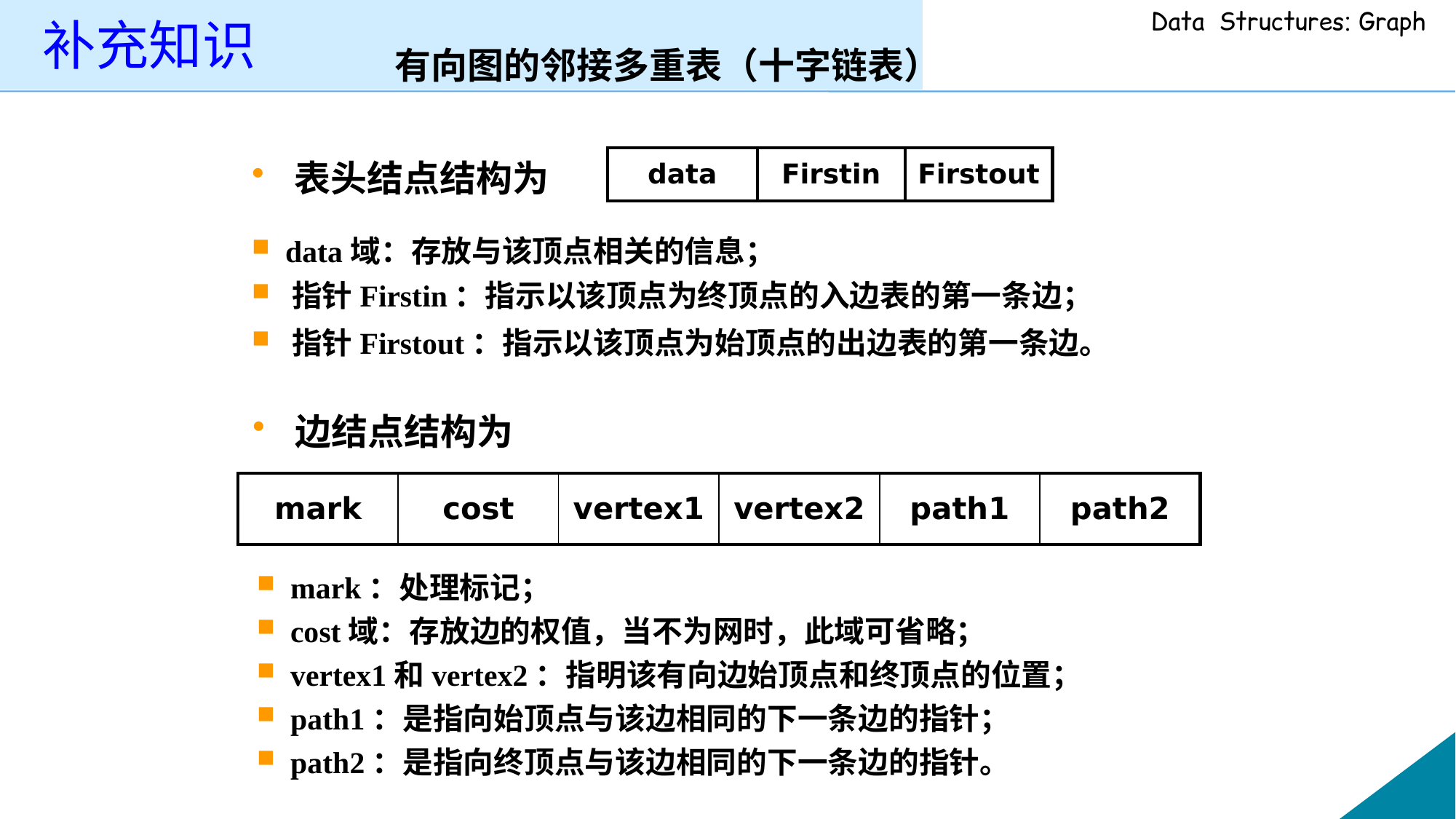

# 补充知识
有向图的邻接多重表（十字链表）
 表头结点结构为
| data | Firstin | Firstout |
| --- | --- | --- |
 data域：存放与该顶点相关的信息；
 指针Firstin：指示以该顶点为终顶点的入边表的第一条边；
 指针Firstout：指示以该顶点为始顶点的出边表的第一条边。
 边结点结构为
| mark | cost | vertex1 | vertex2 | path1 | path2 |
| --- | --- | --- | --- | --- | --- |
 mark：处理标记；
 cost域：存放边的权值，当不为网时，此域可省略；
 vertex1和vertex2：指明该有向边始顶点和终顶点的位置；
 path1：是指向始顶点与该边相同的下一条边的指针；
 path2：是指向终顶点与该边相同的下一条边的指针。